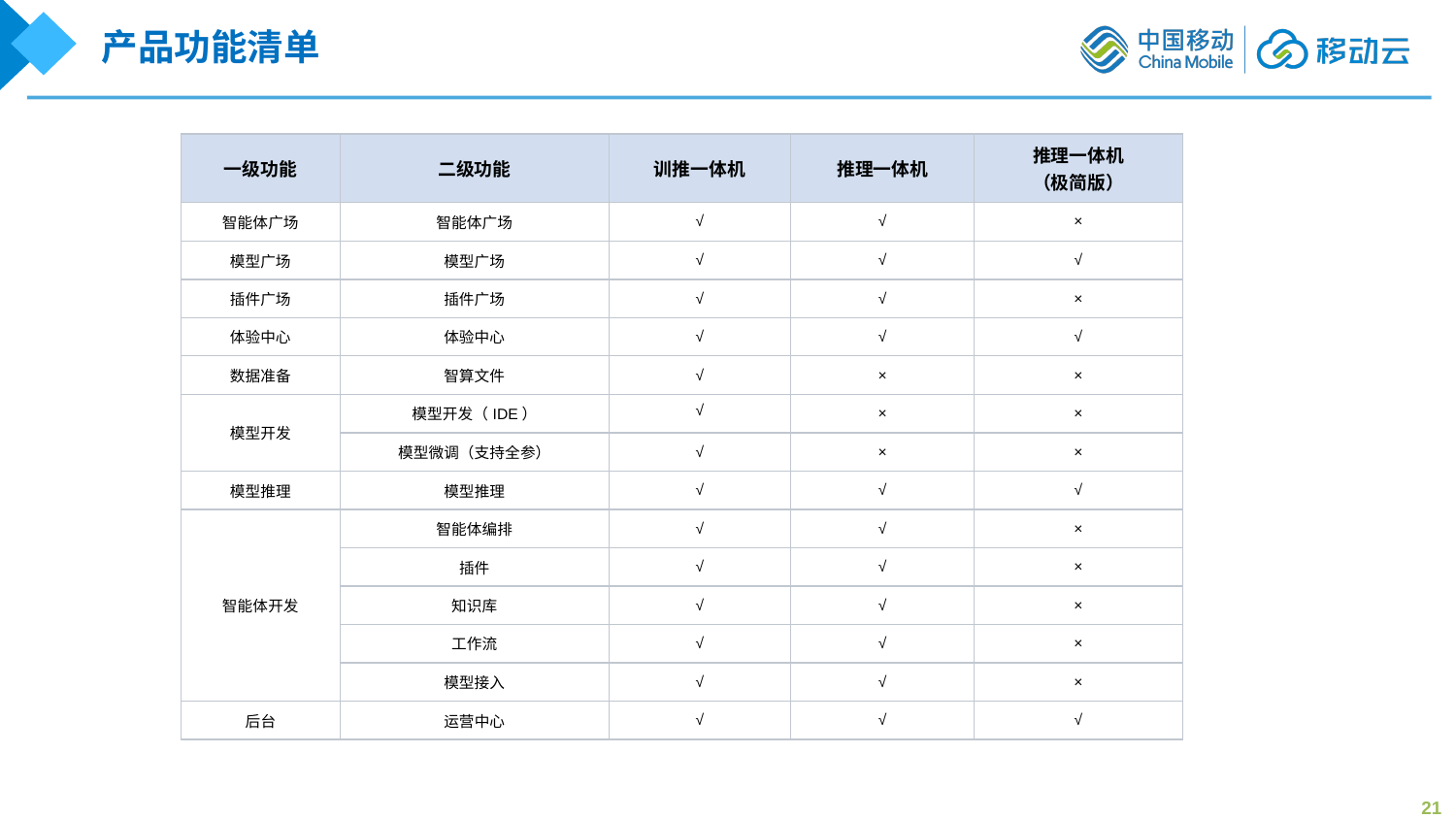

产品功能清单
| 一级功能 | 二级功能 | 训推一体机 | 推理一体机 | 推理一体机 （极简版） |
| --- | --- | --- | --- | --- |
| 智能体广场 | 智能体广场 | √ | √ | × |
| 模型广场 | 模型广场 | √ | √ | √ |
| 插件广场 | 插件广场 | √ | √ | × |
| 体验中心 | 体验中心 | √ | √ | √ |
| 数据准备 | 智算文件 | √ | × | × |
| 模型开发 | 模型开发（IDE） | √ | × | × |
|  | 模型微调（支持全参） | √ | × | × |
| 模型推理 | 模型推理 | √ | √ | √ |
| 智能体开发 | 智能体编排 | √ | √ | × |
|  | 插件 | √ | √ | × |
|  | 知识库 | √ | √ | × |
|  | 工作流 | √ | √ | × |
|  | 模型接入 | √ | √ | × |
| 后台 | 运营中心 | √ | √ | √ |